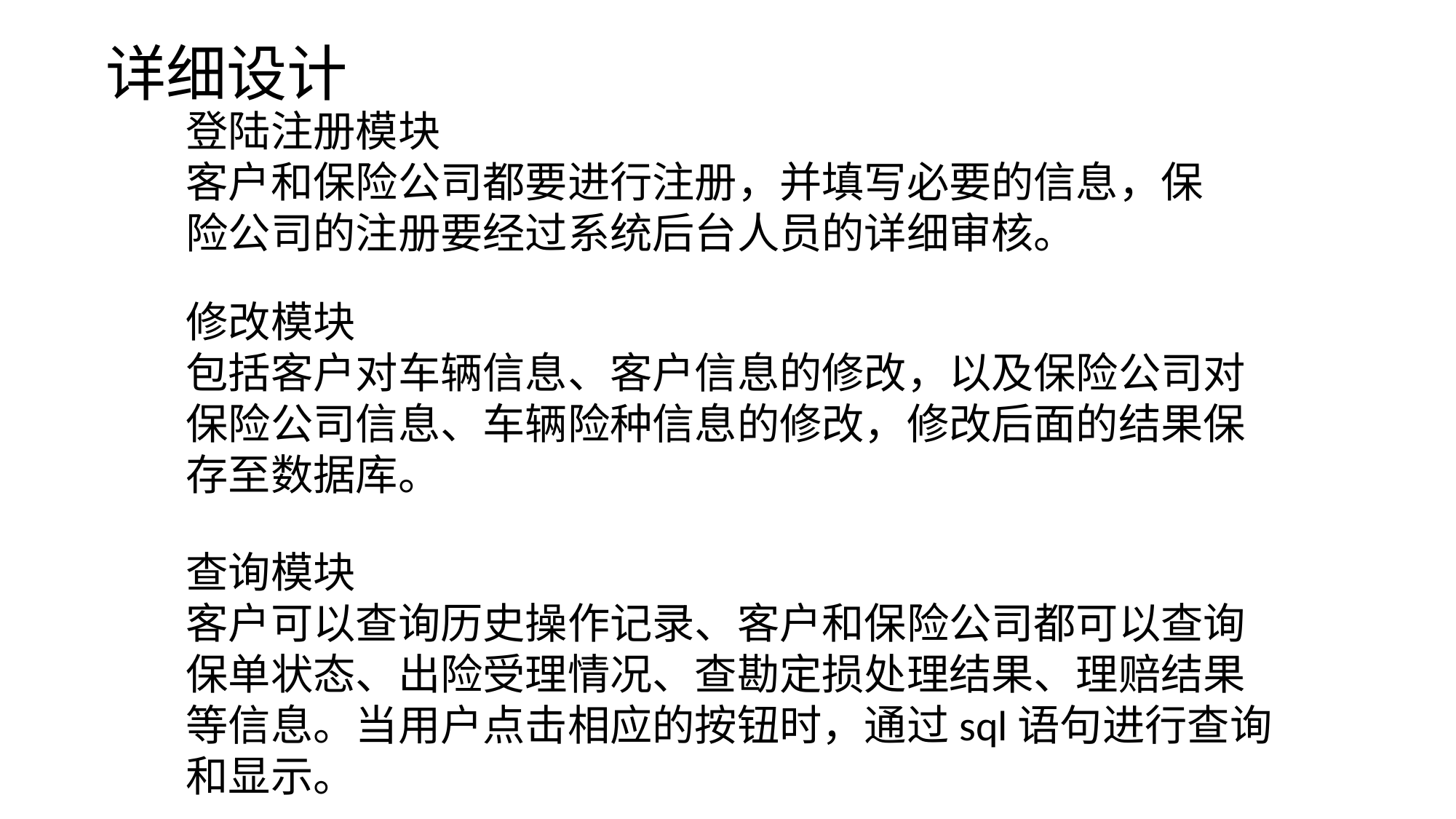

# 详细设计
登陆注册模块
客户和保险公司都要进行注册，并填写必要的信息，保险公司的注册要经过系统后台人员的详细审核。
修改模块
包括客户对车辆信息、客户信息的修改，以及保险公司对保险公司信息、车辆险种信息的修改，修改后面的结果保存至数据库。
查询模块
客户可以查询历史操作记录、客户和保险公司都可以查询保单状态、出险受理情况、查勘定损处理结果、理赔结果等信息。当用户点击相应的按钮时，通过sql语句进行查询和显示。